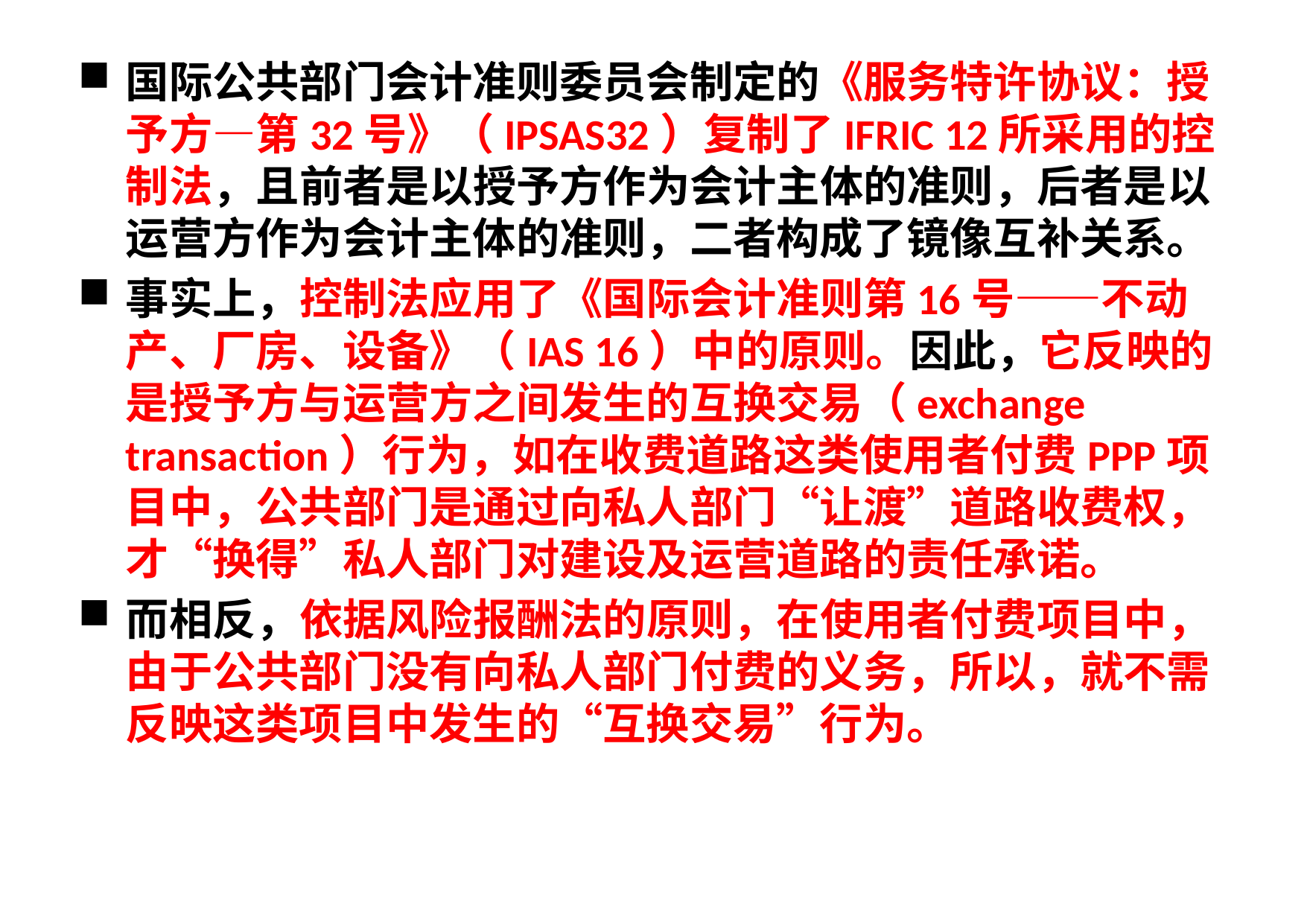

国际公共部门会计准则委员会制定的《服务特许协议：授予方—第32号》（IPSAS32）复制了IFRIC 12所采用的控制法，且前者是以授予方作为会计主体的准则，后者是以运营方作为会计主体的准则，二者构成了镜像互补关系。
事实上，控制法应用了《国际会计准则第16号——不动产、厂房、设备》（IAS 16）中的原则。因此，它反映的是授予方与运营方之间发生的互换交易（exchange transaction）行为，如在收费道路这类使用者付费PPP项目中，公共部门是通过向私人部门“让渡”道路收费权，才“换得”私人部门对建设及运营道路的责任承诺。
而相反，依据风险报酬法的原则，在使用者付费项目中，由于公共部门没有向私人部门付费的义务，所以，就不需反映这类项目中发生的“互换交易”行为。

84